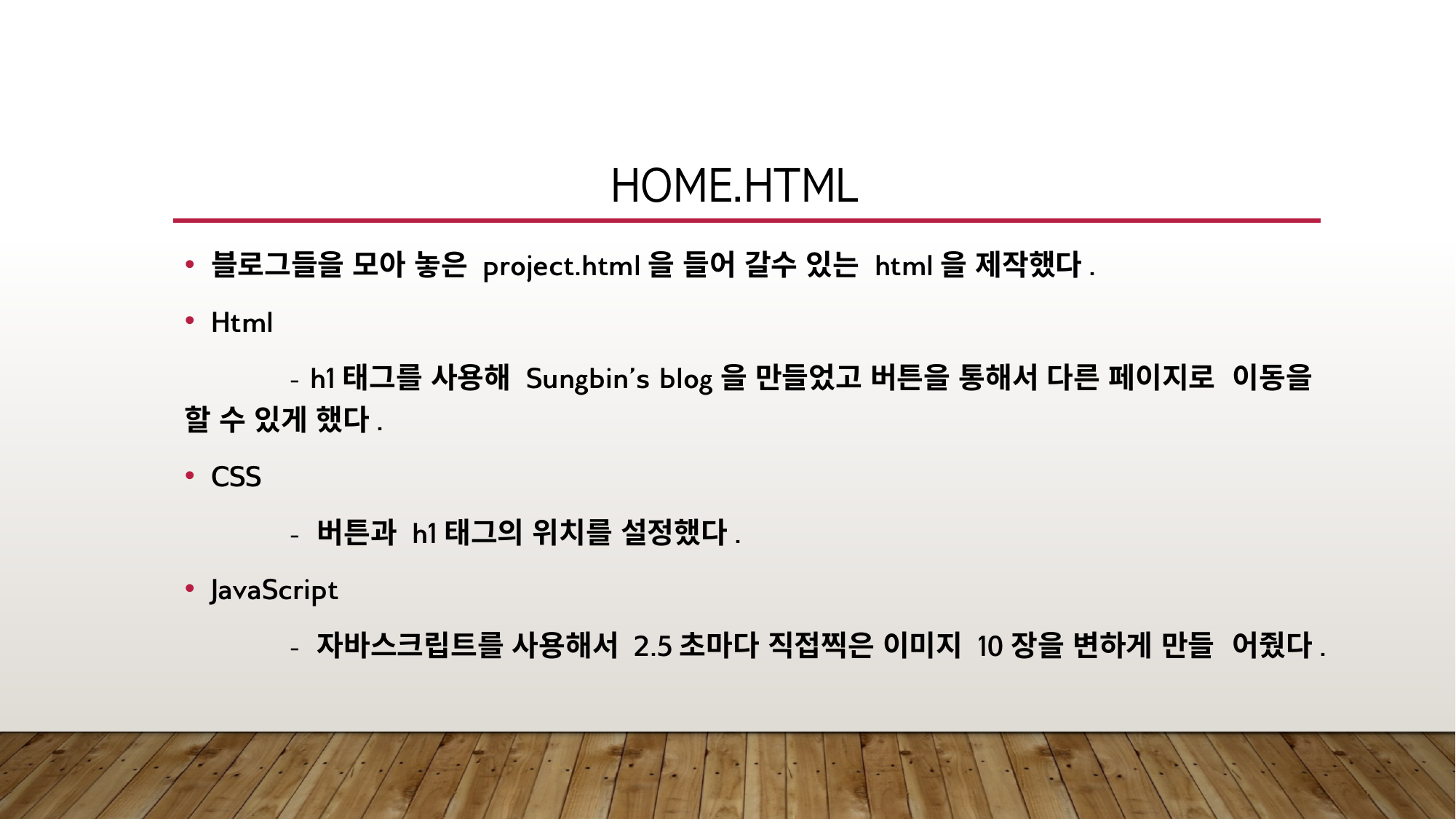

# home.html
블로그들을 모아 놓은 project.html을 들어 갈수 있는 html을 제작했다.
Html
	- h1태그를 사용해 Sungbin’s blog을 만들었고 버튼을 통해서 다른 페이지로 	이동을 할 수 있게 했다.
CSS
	- 버튼과 h1태그의 위치를 설정했다.
JavaScript
	- 자바스크립트를 사용해서 2.5초마다 직접찍은 이미지 10장을 변하게 만들	어줬다.